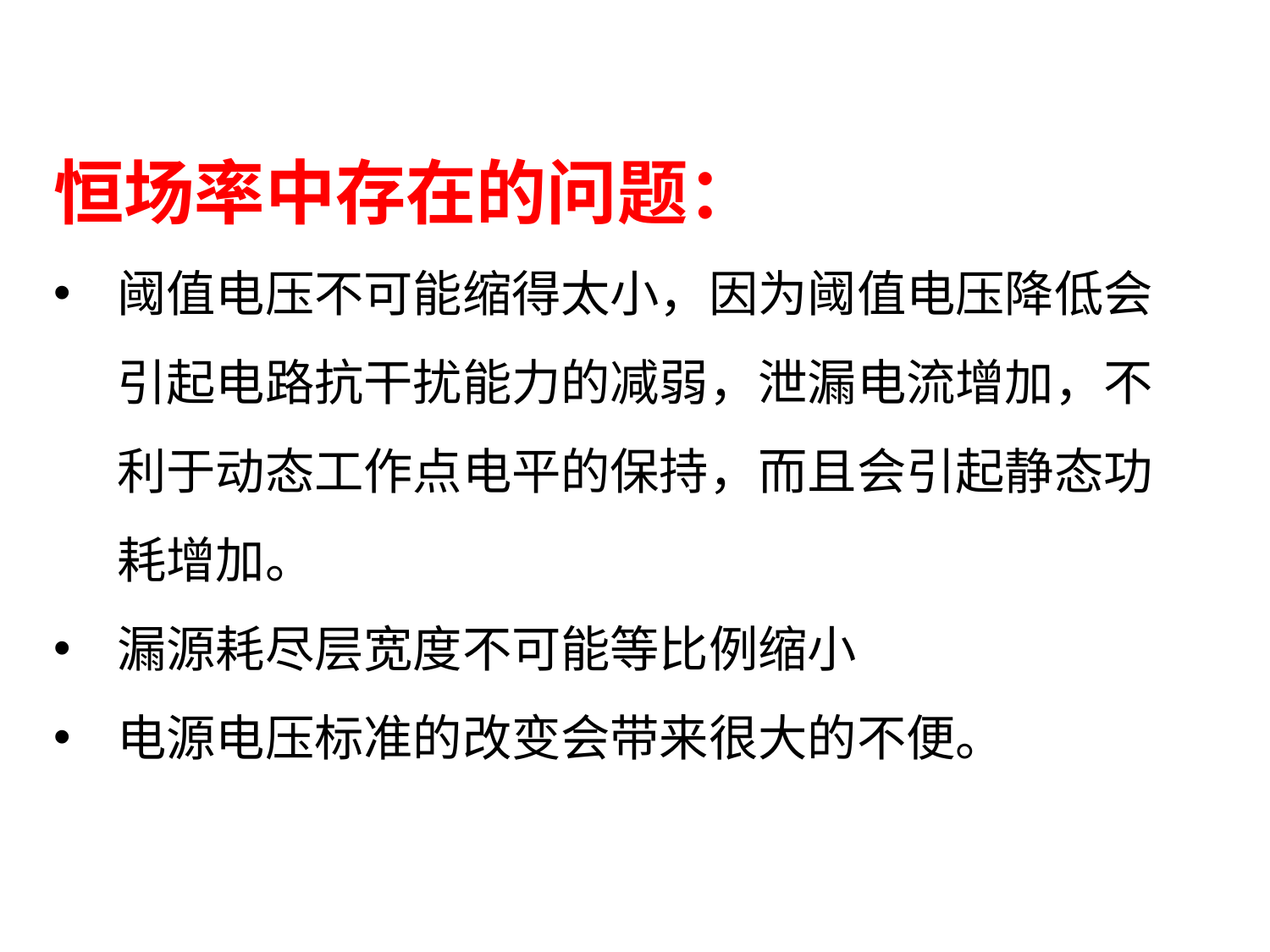

恒场率中存在的问题：
阈值电压不可能缩得太小，因为阈值电压降低会引起电路抗干扰能力的减弱，泄漏电流增加，不利于动态工作点电平的保持，而且会引起静态功耗增加。
漏源耗尽层宽度不可能等比例缩小
电源电压标准的改变会带来很大的不便。
18